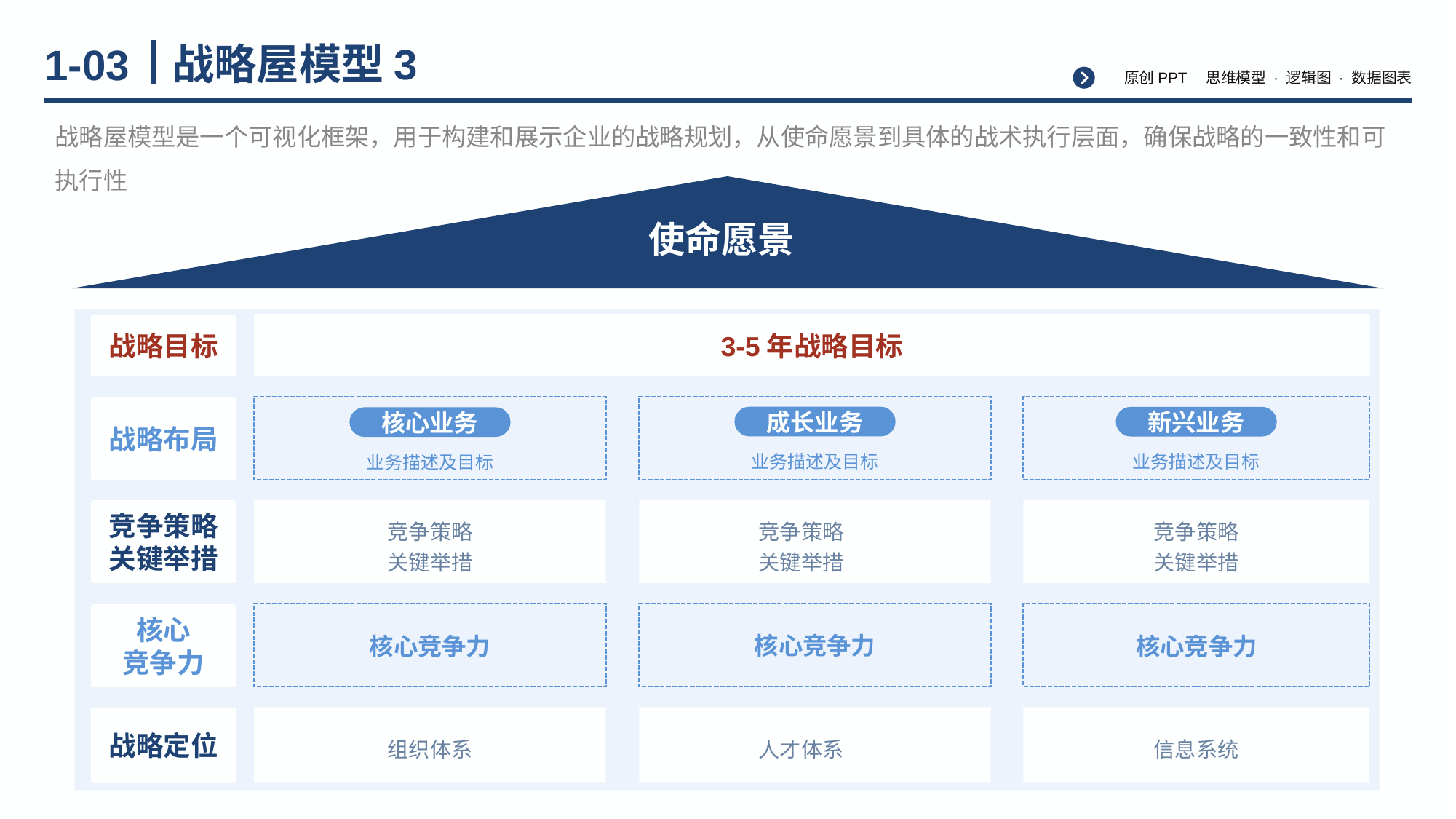

# 战略屋模型3
1-03
战略屋模型是一个可视化框架，用于构建和展示企业的战略规划，从使命愿景到具体的战术执行层面，确保战略的一致性和可执行性

使命愿景

3-5年战略目标
战略目标

核心业务
业务描述及目标

成长业务
业务描述及目标

新兴业务
业务描述及目标
战略布局

竞争策略
关键举措
竞争策略
关键举措
竞争策略
关键举措
竞争策略
关键举措

核心竞争力

核心竞争力

核心竞争力
核心
竞争力

组织体系
人才体系
信息系统
战略定位